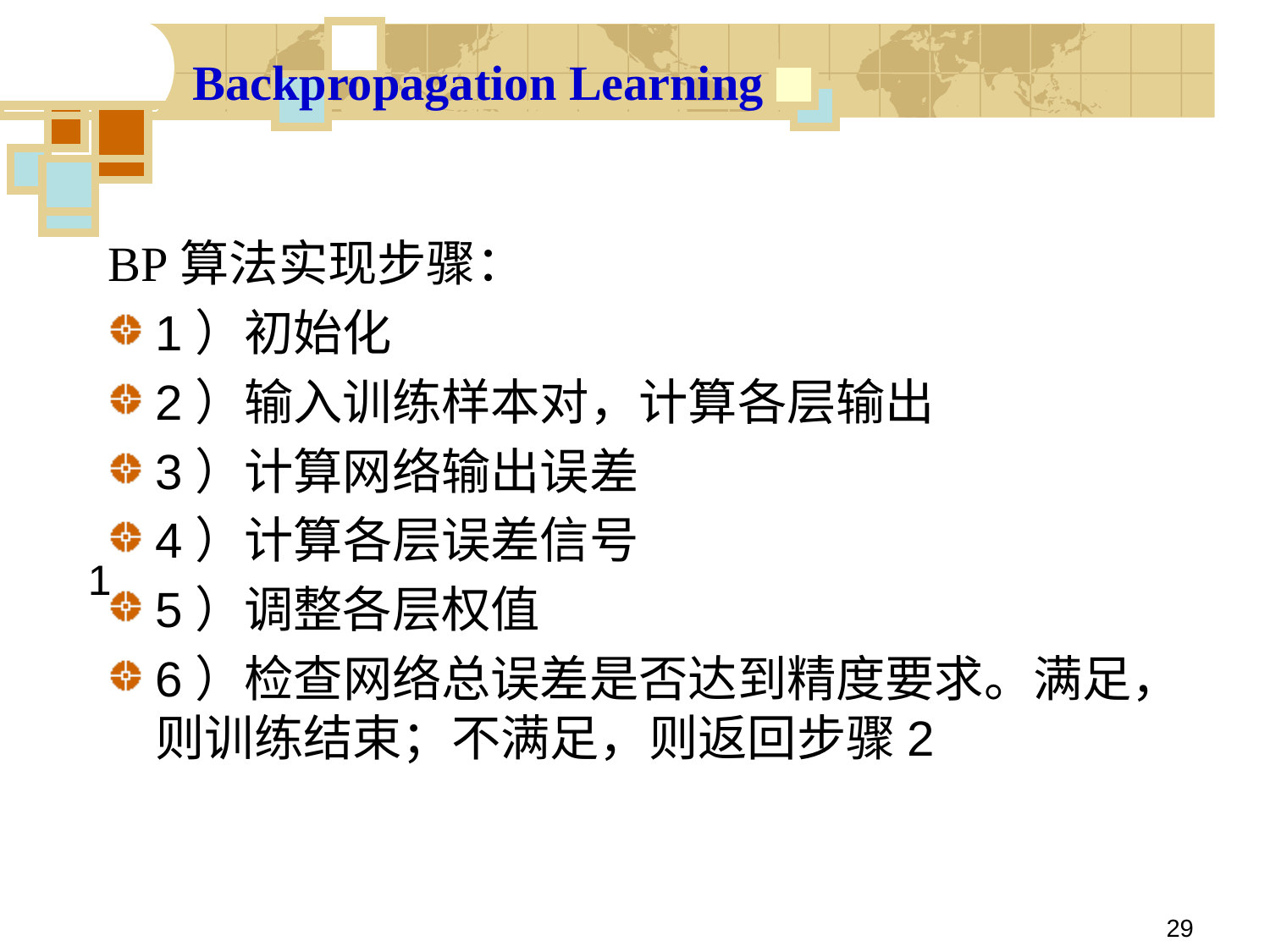

# Backpropagation Learning
BP算法实现步骤：
1）初始化
2）输入训练样本对，计算各层输出
3）计算网络输出误差
4）计算各层误差信号
5）调整各层权值
6）检查网络总误差是否达到精度要求。满足，则训练结束；不满足，则返回步骤2
1
29